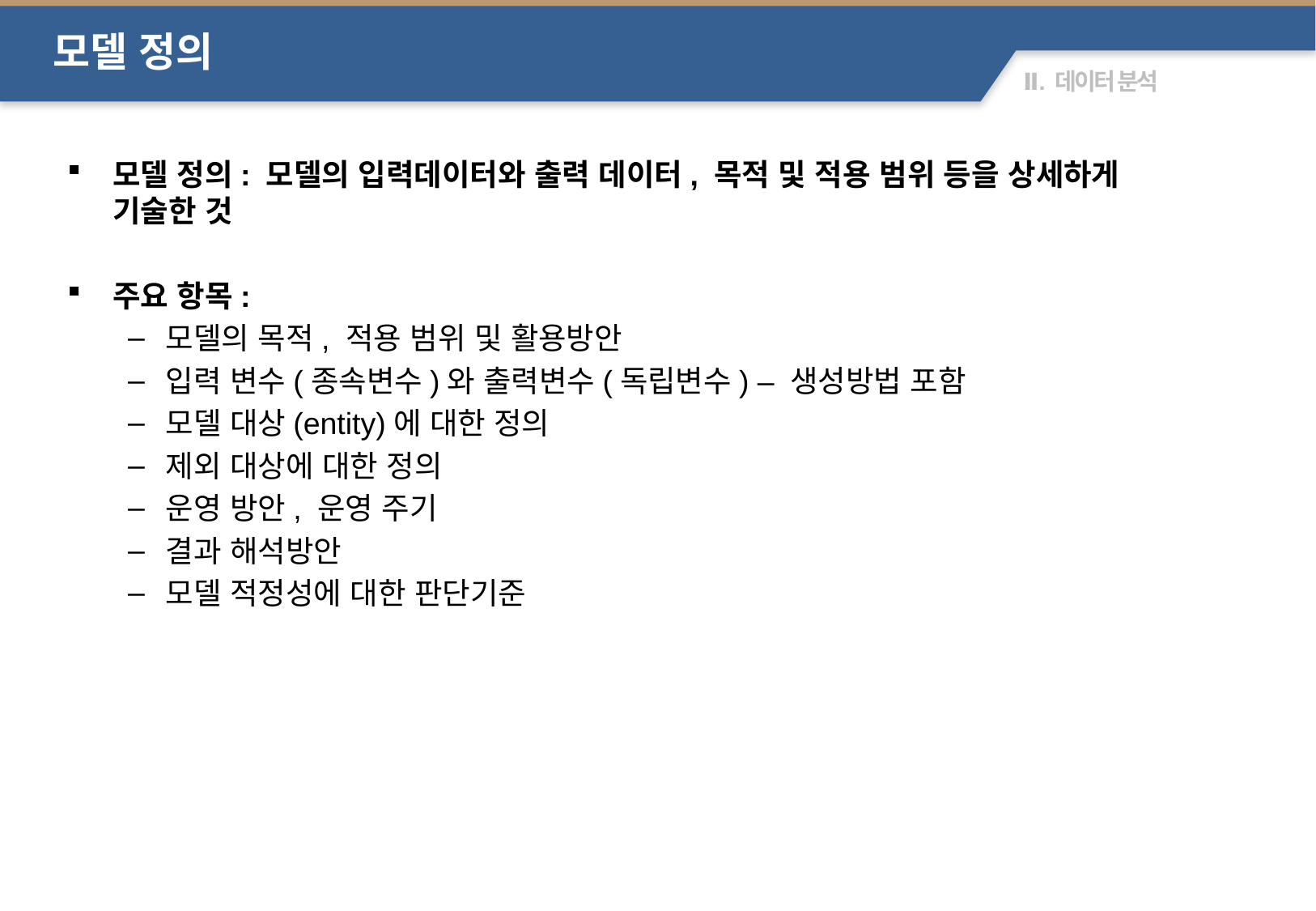

모델 정의
모델 정의: 모델의 입력데이터와 출력 데이터, 목적 및 적용 범위 등을 상세하게 기술한 것

주요 항목:
모델의 목적, 적용 범위 및 활용방안
입력 변수(종속변수)와 출력변수(독립변수) – 생성방법 포함
모델 대상(entity)에 대한 정의
제외 대상에 대한 정의
운영 방안, 운영 주기
결과 해석방안
모델 적정성에 대한 판단기준